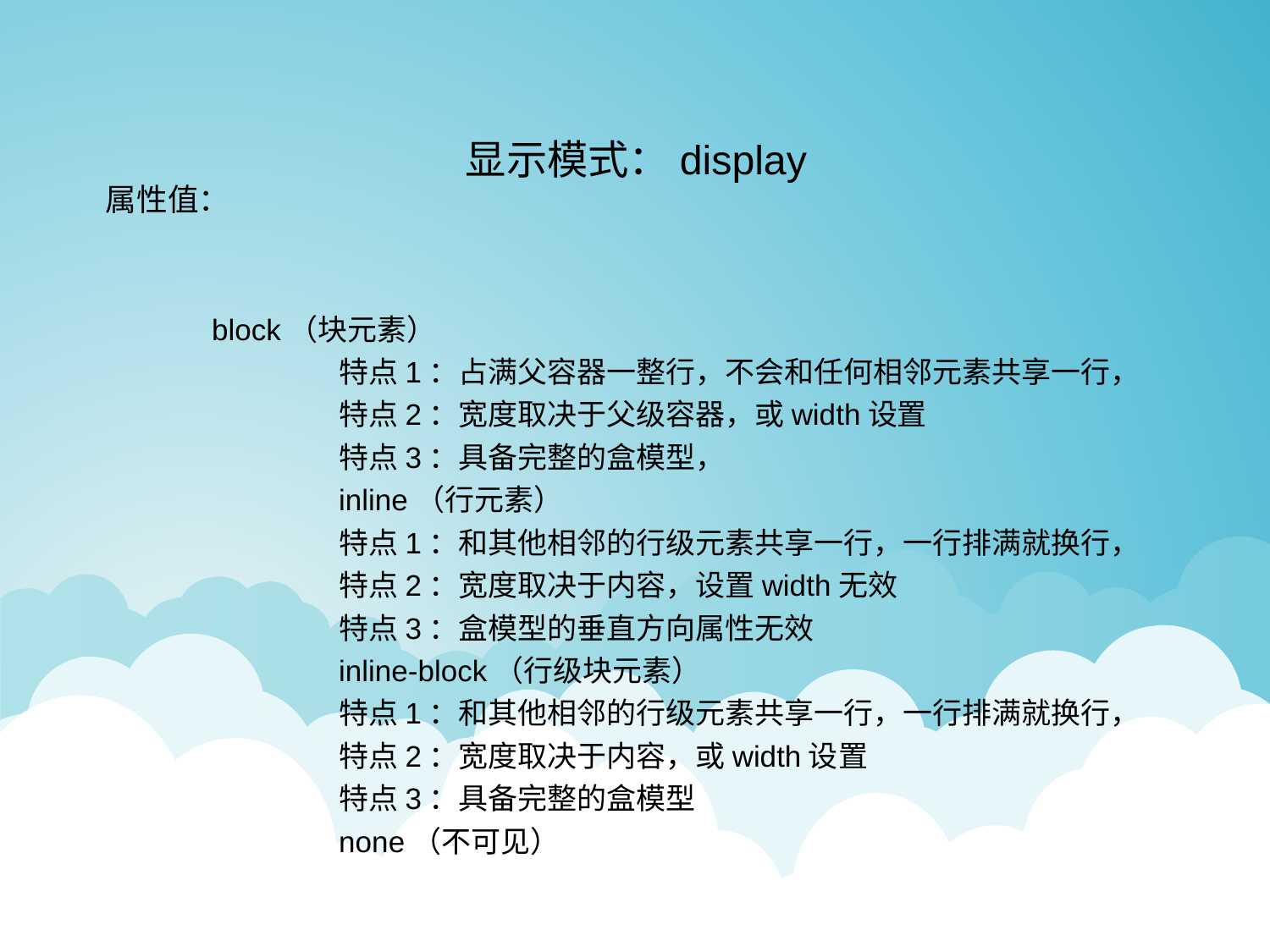

显示模式：display
属性值：
block（块元素）
特点1：占满父容器一整行，不会和任何相邻元素共享一行，
特点2：宽度取决于父级容器，或width设置
特点3：具备完整的盒模型，
inline（行元素）
特点1：和其他相邻的行级元素共享一行，一行排满就换行，
特点2：宽度取决于内容，设置width无效
特点3：盒模型的垂直方向属性无效
inline-block（行级块元素）
特点1：和其他相邻的行级元素共享一行，一行排满就换行，
特点2：宽度取决于内容，或width设置
特点3：具备完整的盒模型
none（不可见）